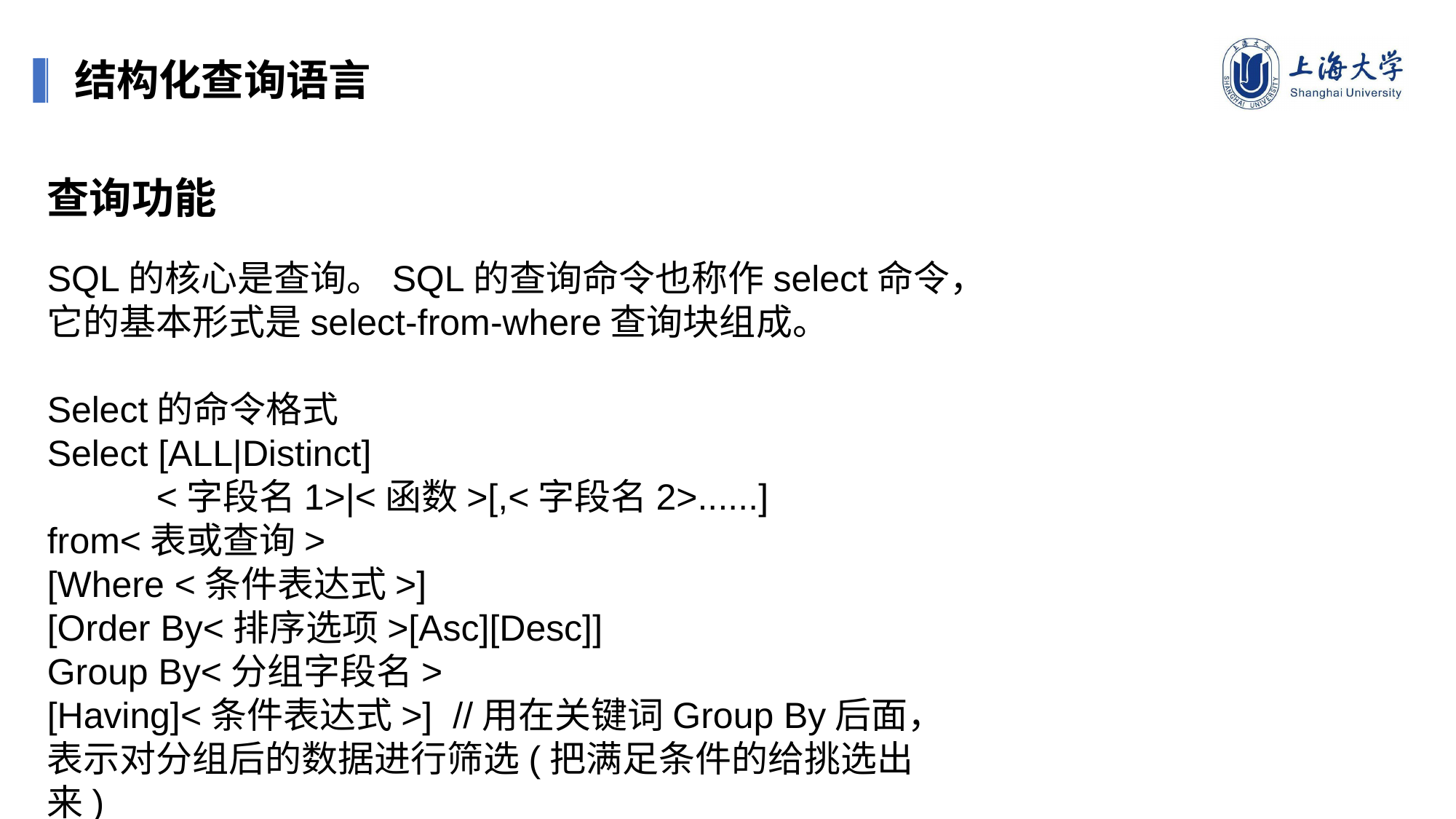

结构化查询语言

查询功能

SQL的核心是查询。SQL的查询命令也称作select命令，它的基本形式是select-from-where查询块组成。

Select的命令格式
Select [ALL|Distinct]
	<字段名1>|<函数>[,<字段名2>......]
from<表或查询>
[Where <条件表达式>]
[Order By<排序选项>[Asc][Desc]]
Group By<分组字段名>
[Having]<条件表达式>]  //用在关键词Group By后面，表示对分组后的数据进行筛选(把满足条件的给挑选出来)